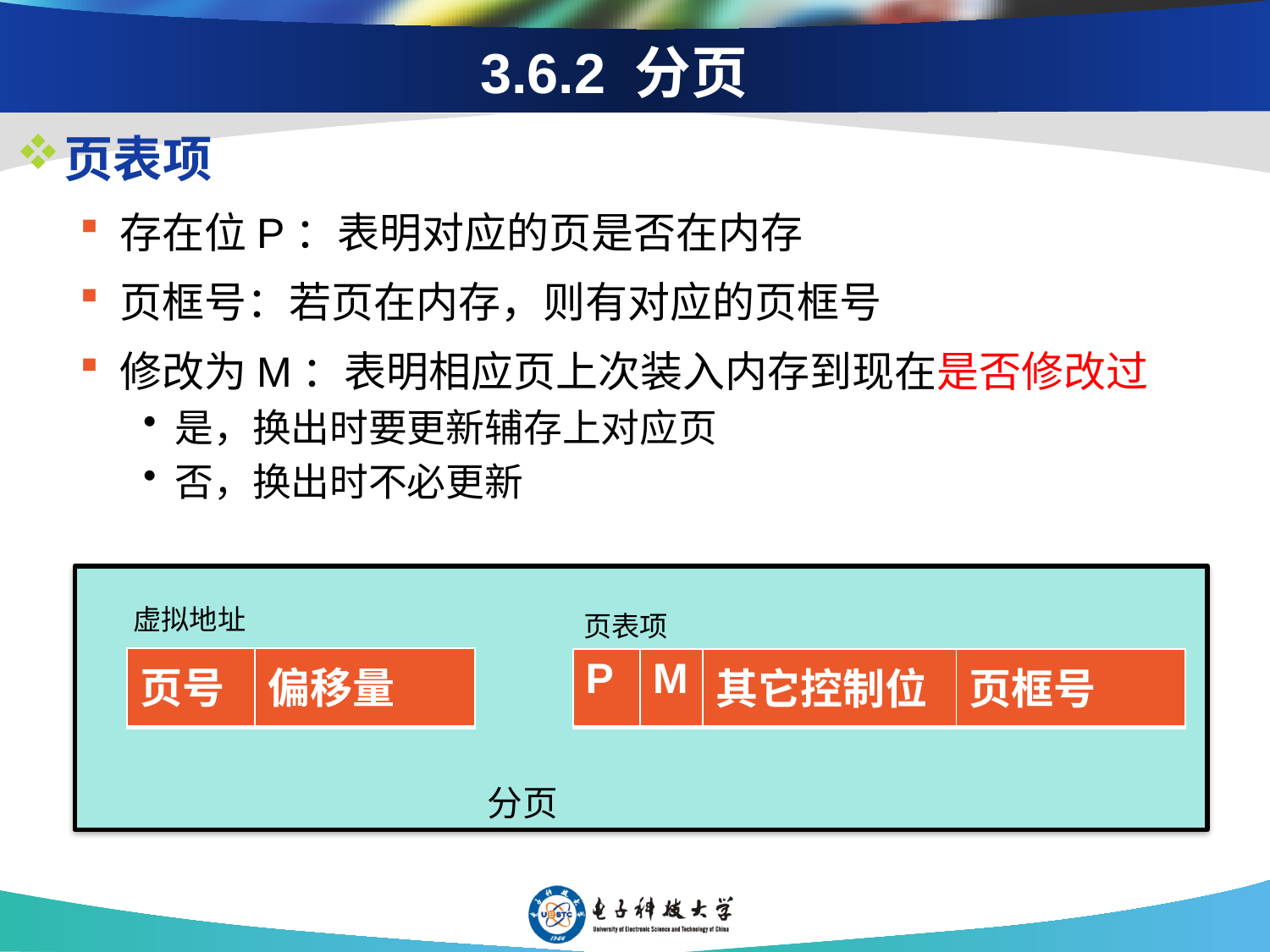

# 3.6.2 分页
页表项
存在位P：表明对应的页是否在内存
页框号：若页在内存，则有对应的页框号
修改为M：表明相应页上次装入内存到现在是否修改过
是，换出时要更新辅存上对应页
否，换出时不必更新

虚拟地址
页表项
| 页号 | 偏移量 |
| --- | --- |
| P | M | 其它控制位 | 页框号 |
| --- | --- | --- | --- |
分页